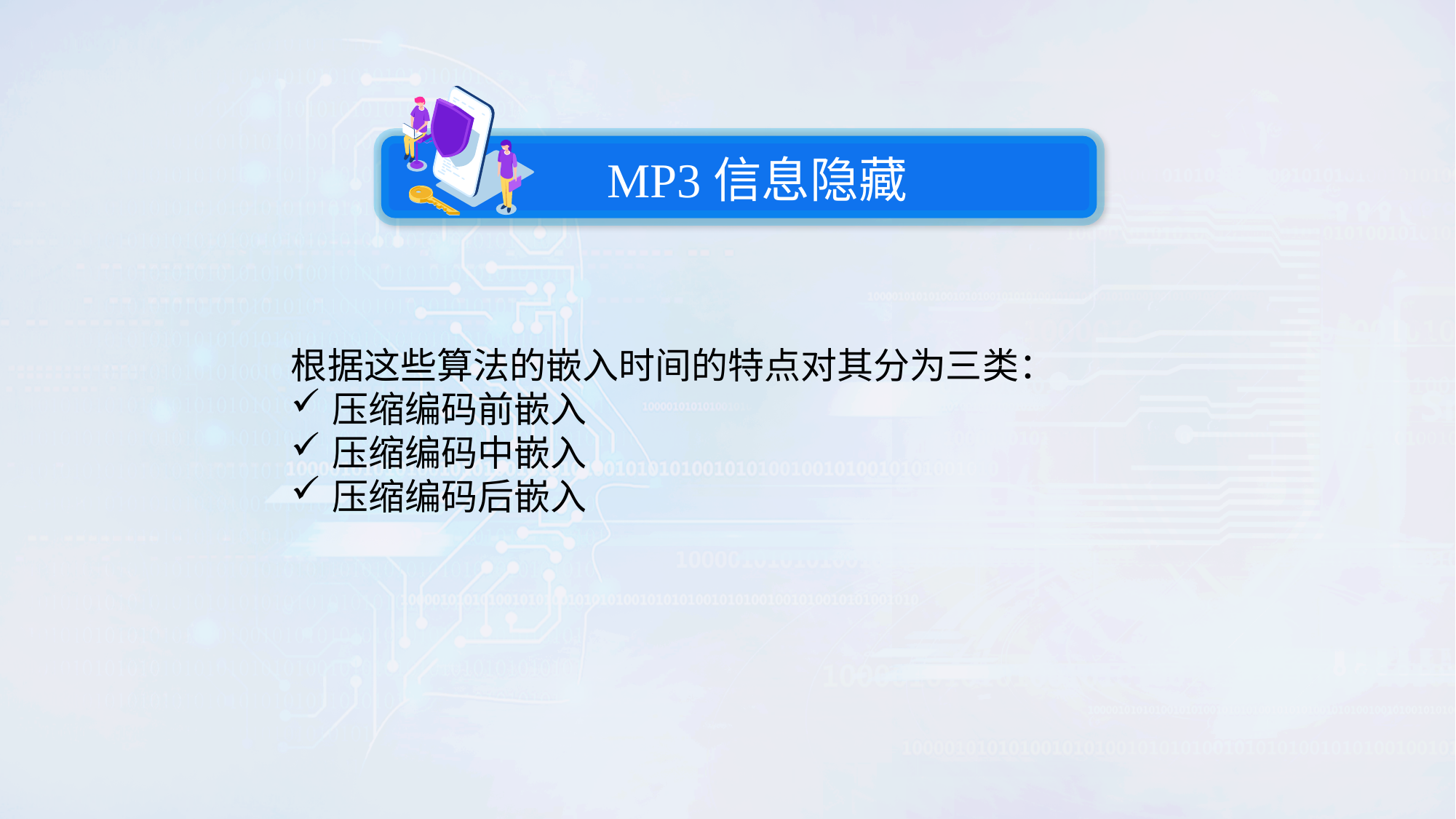

MP3信息隐藏
根据这些算法的嵌入时间的特点对其分为三类：
压缩编码前嵌入
压缩编码中嵌入
压缩编码后嵌入